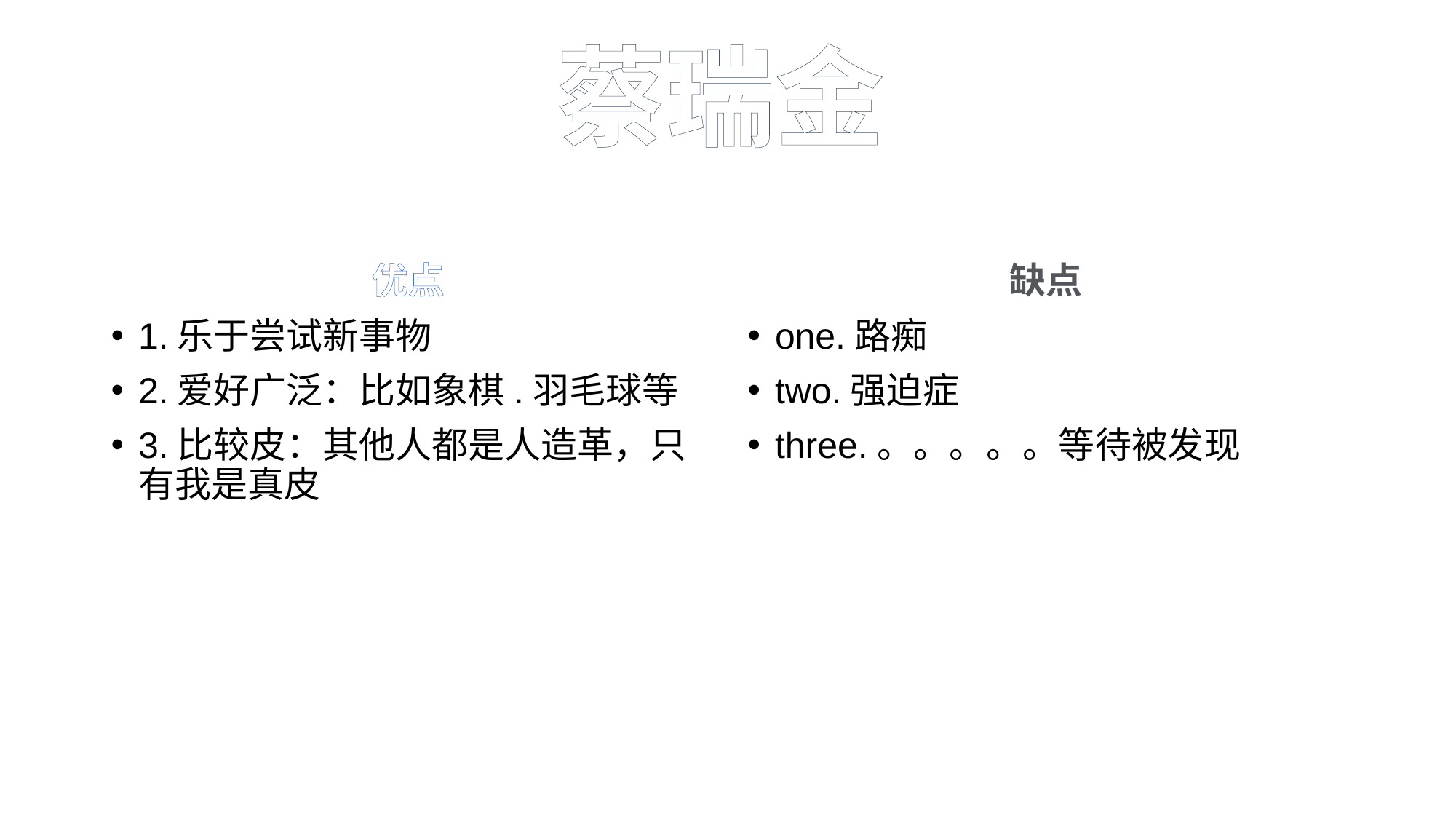

蔡瑞金
优点
缺点
1.乐于尝试新事物
2.爱好广泛：比如象棋.羽毛球等
3.比较皮：其他人都是人造革，只有我是真皮
one.路痴
two.强迫症
three.。。。。。等待被发现